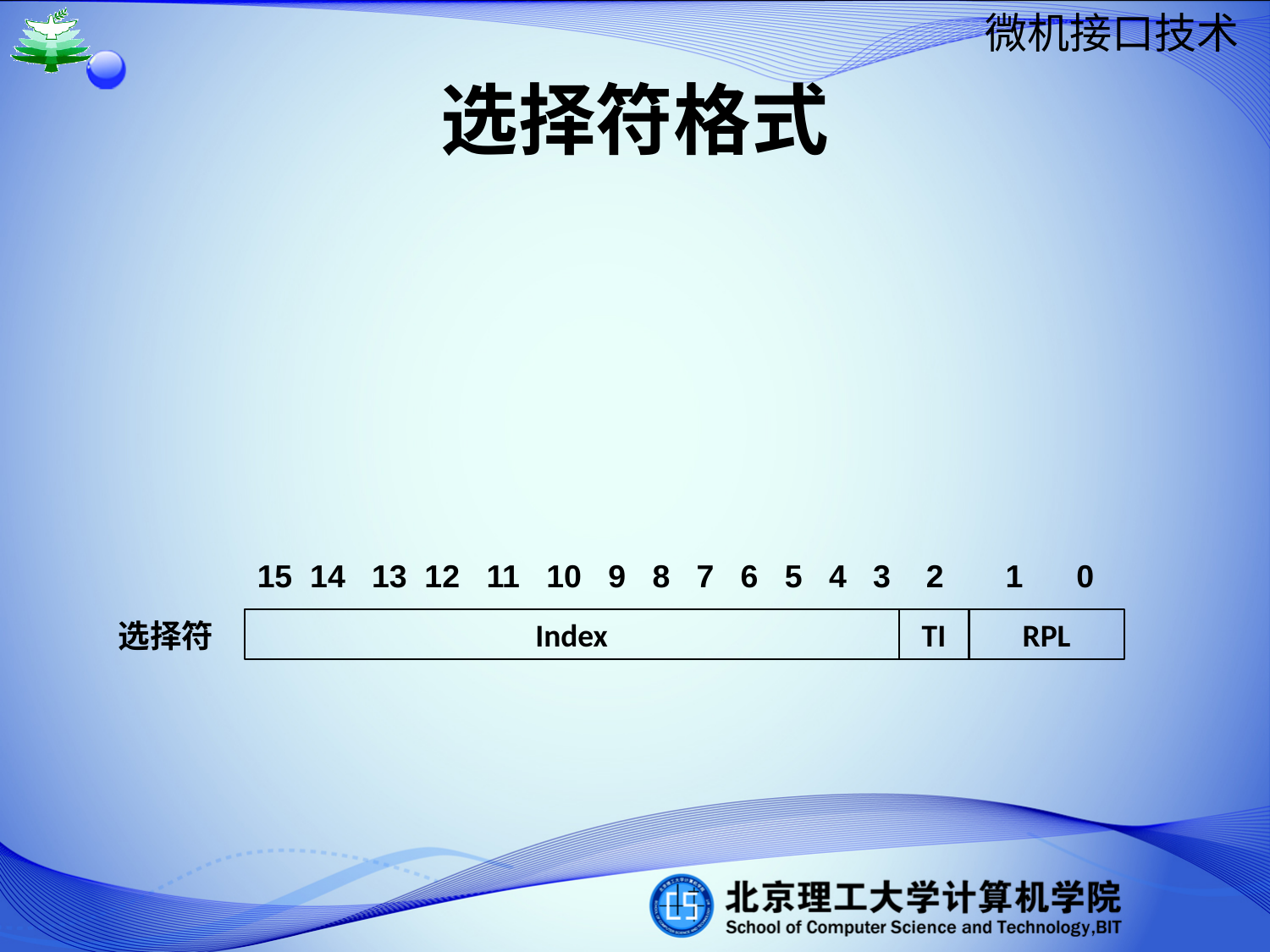

# 选择符格式
15  14   13  12   11   10   9   8   7   6   5   4   3    2       1      0

Index
TI
RPL
选择符